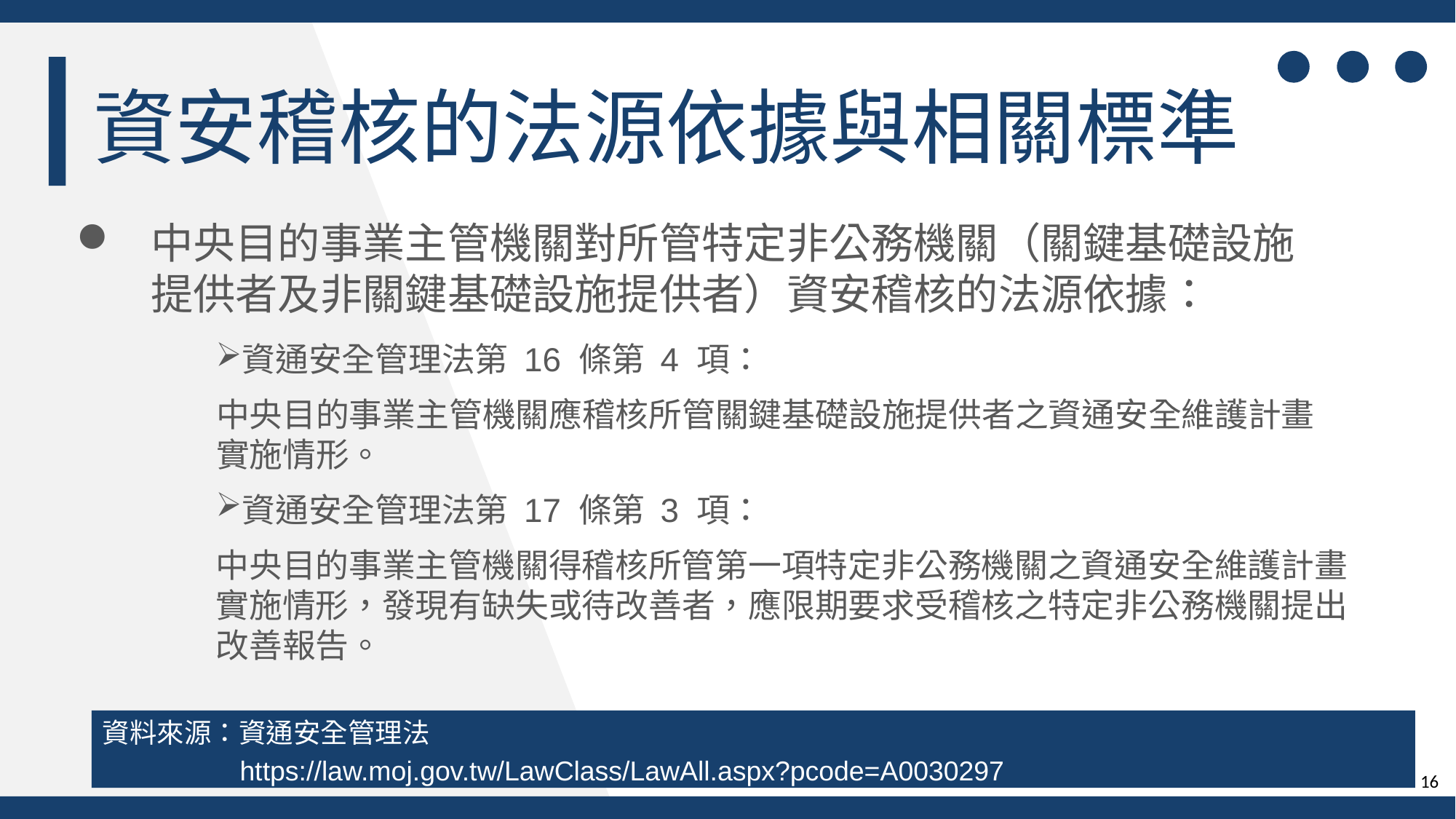

資安稽核的法源依據與相關標準

中央目的事業主管機關對所管特定非公務機關（關鍵基礎設施
提供者及非關鍵基礎設施提供者）資安稽核的法源依據：
資通安全管理法第 16 條第 4 項：
中央目的事業主管機關應稽核所管關鍵基礎設施提供者之資通安全維護計畫
實施情形。
資通安全管理法第 17 條第 3 項：
中央目的事業主管機關得稽核所管第一項特定非公務機關之資通安全維護計畫實施情形，發現有缺失或待改善者，應限期要求受稽核之特定非公務機關提出改善報告。

資料來源：資通安全管理法
https://law.moj.gov.tw/LawClass/LawAll.aspx?pcode=A0030297